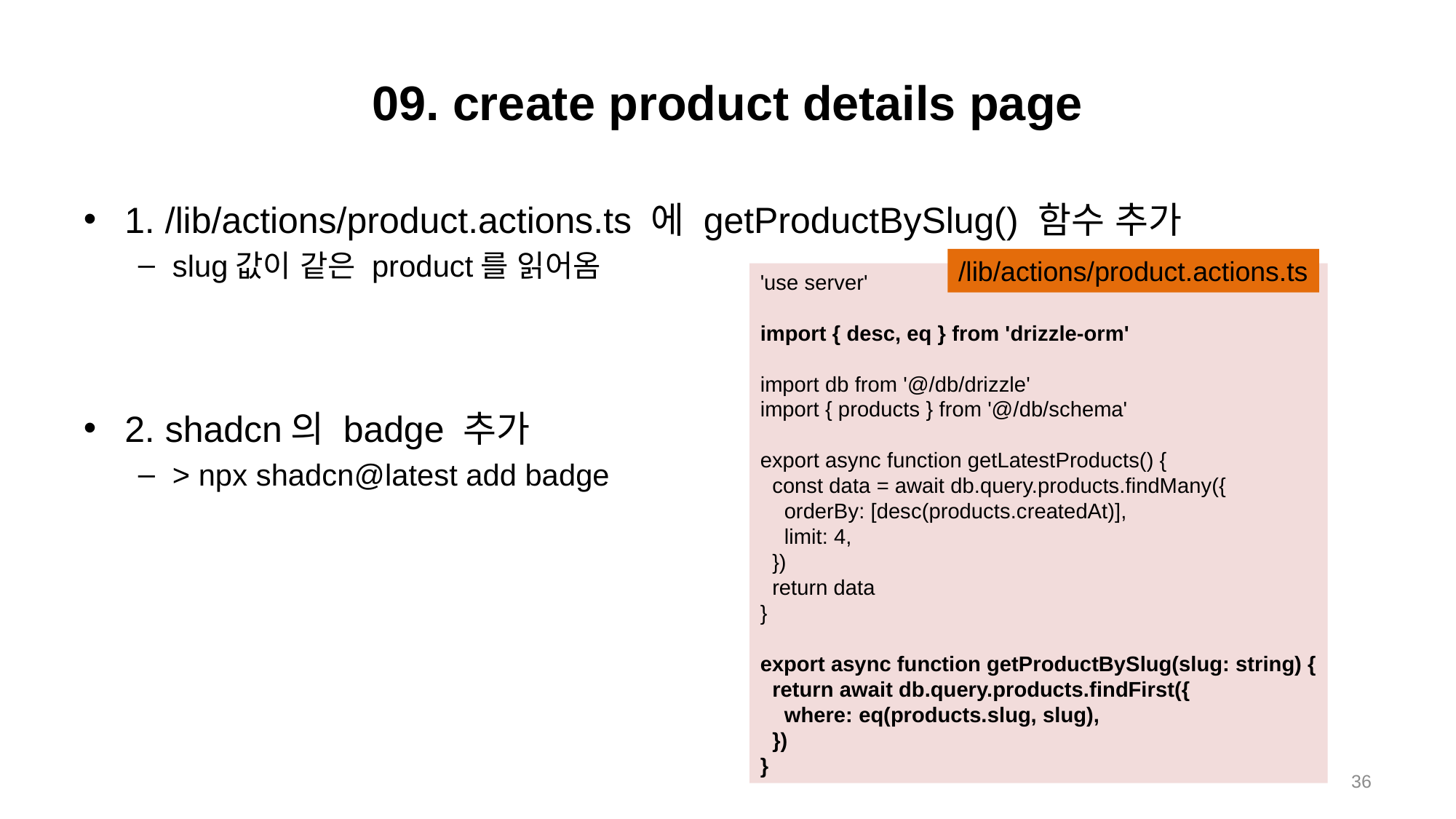

# 09. create product details page
1. /lib/actions/product.actions.ts 에 getProductBySlug() 함수 추가
slug값이 같은 product를 읽어옴

2. shadcn의 badge 추가
> npx shadcn@latest add badge

/lib/actions/product.actions.ts
'use server'
import { desc, eq } from 'drizzle-orm'
import db from '@/db/drizzle'
import { products } from '@/db/schema'
export async function getLatestProducts() {
  const data = await db.query.products.findMany({
    orderBy: [desc(products.createdAt)],
    limit: 4,
  })
  return data
}
export async function getProductBySlug(slug: string) {
  return await db.query.products.findFirst({
    where: eq(products.slug, slug),
  })
}
36